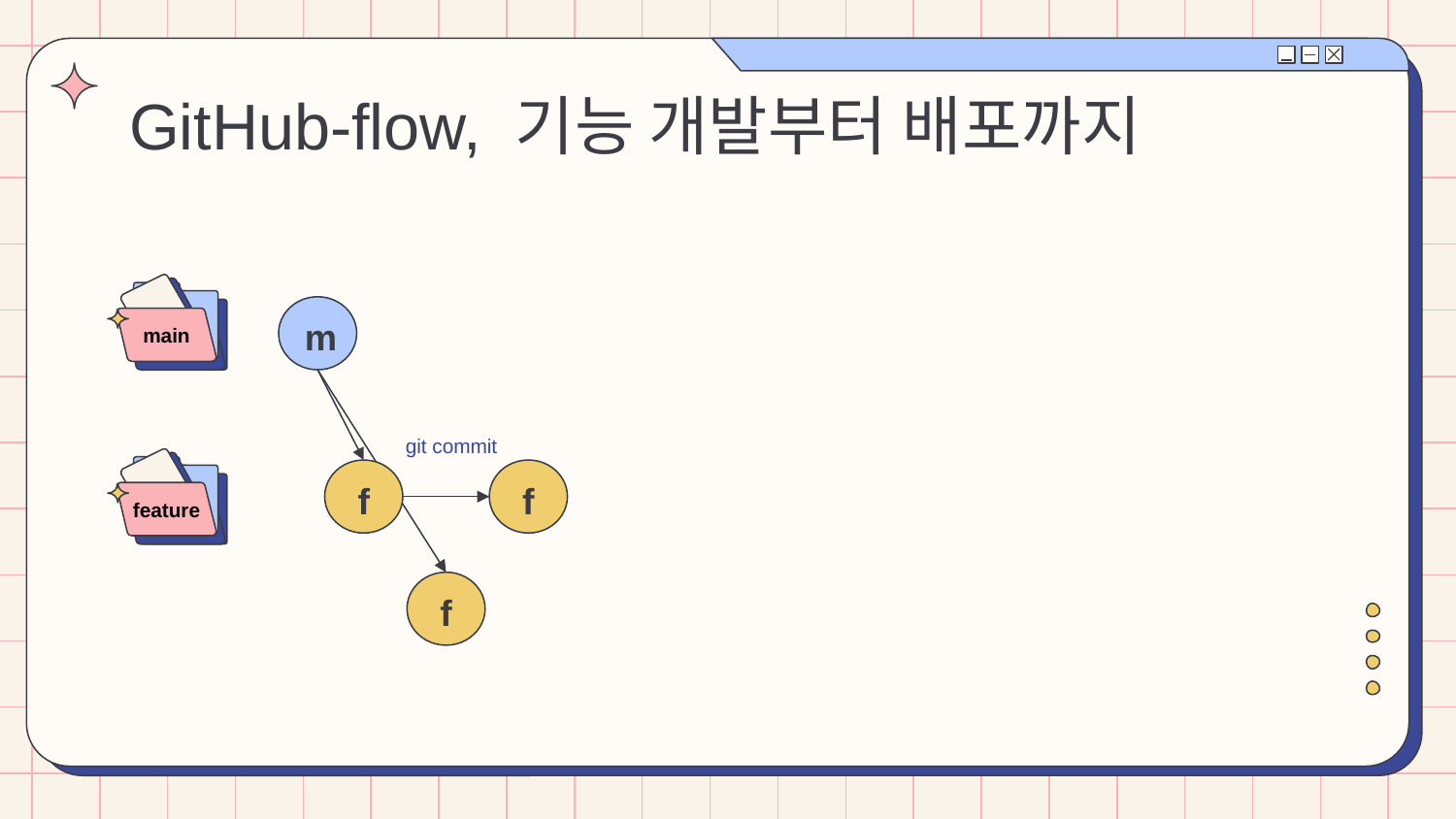

# GitHub-flow, 기능 개발부터 배포까지

main

m
git commit

feature

f
f
f